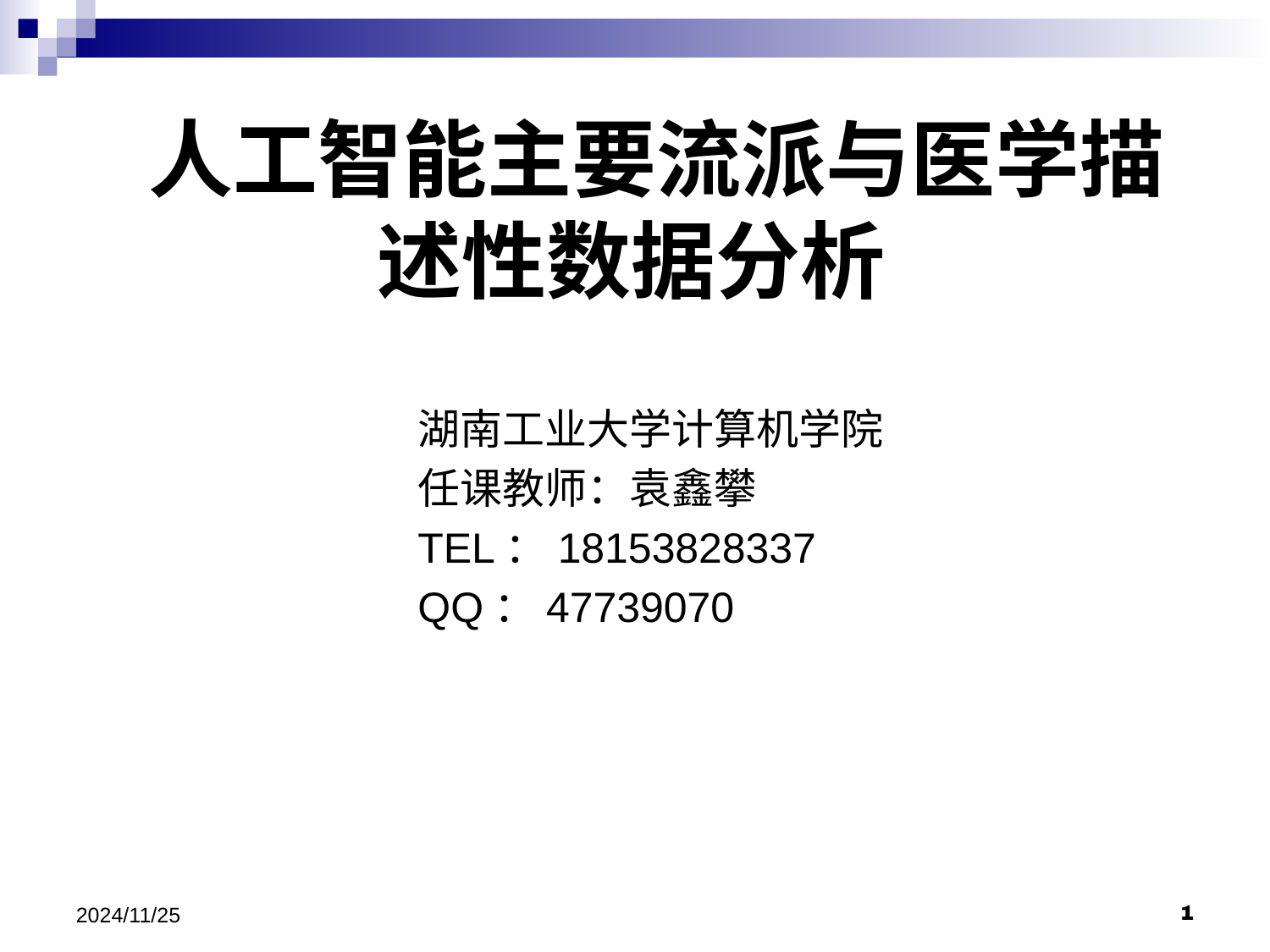

# 人工智能主要流派与医学描述性数据分析
湖南工业大学计算机学院
任课教师：袁鑫攀
TEL：18153828337
QQ：47739070
2024/11/25
1